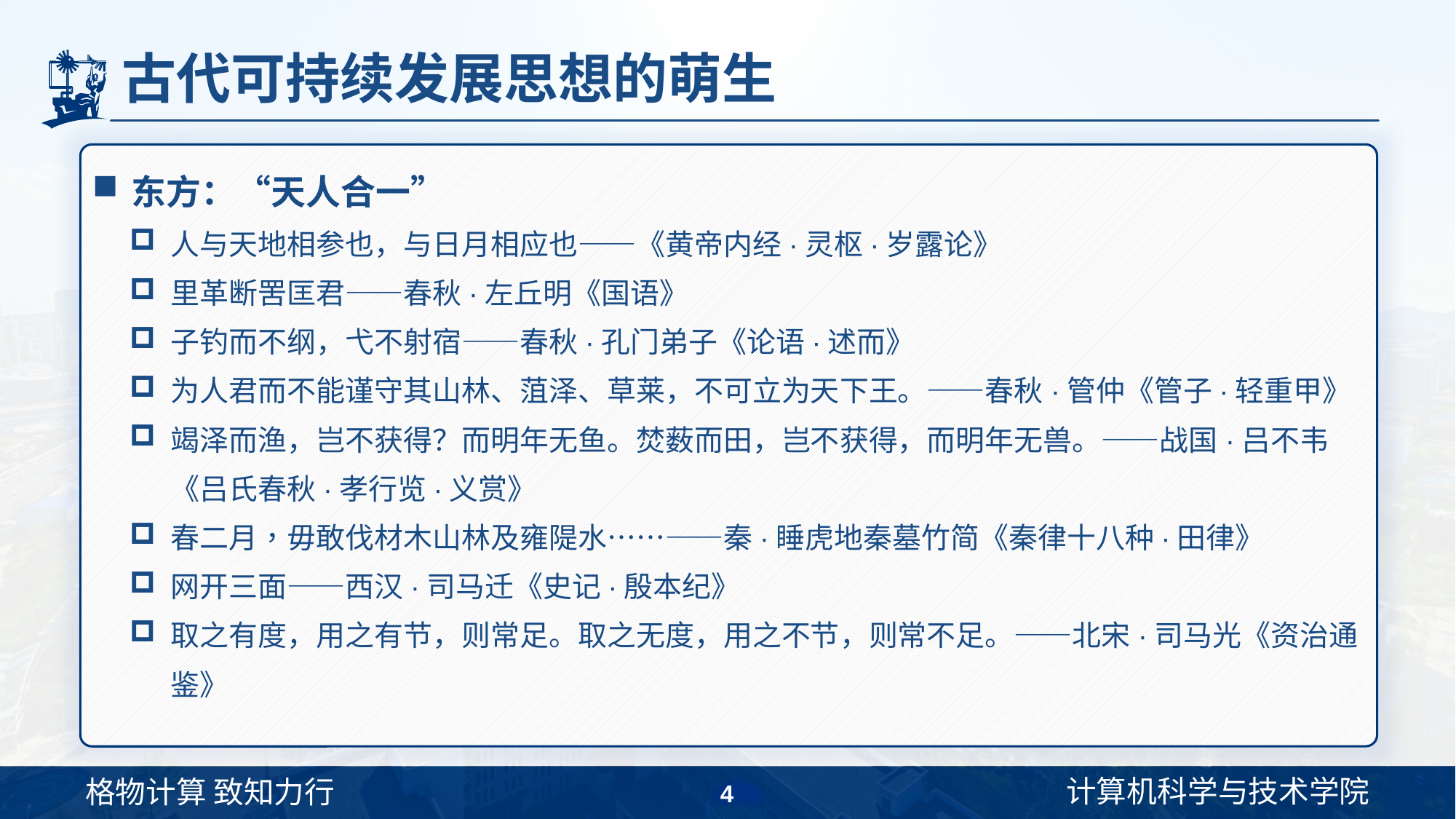

# 古代可持续发展思想的萌生
东方：“天人合一”
人与天地相参也，与日月相应也——《黄帝内经·灵枢·岁露论》
里革断罟匡君——春秋·左丘明《国语》
子钓而不纲，弋不射宿——春秋·孔门弟子《论语·述而》
为人君而不能谨守其山林、菹泽、草莱，不可立为天下王。——春秋·管仲《管子·轻重甲》
竭泽而渔，岂不获得？而明年无鱼。焚薮而田，岂不获得，而明年无兽。——战国·吕不韦《吕氏春秋·孝行览·义赏》
春二月，毋敢伐材木山林及雍隄水……——秦·睡虎地秦墓竹简《秦律十八种·田律》
网开三面——西汉·司马迁《史记·殷本纪》
取之有度，用之有节，则常足。取之无度，用之不节，则常不足。——北宋·司马光《资治通鉴》
4